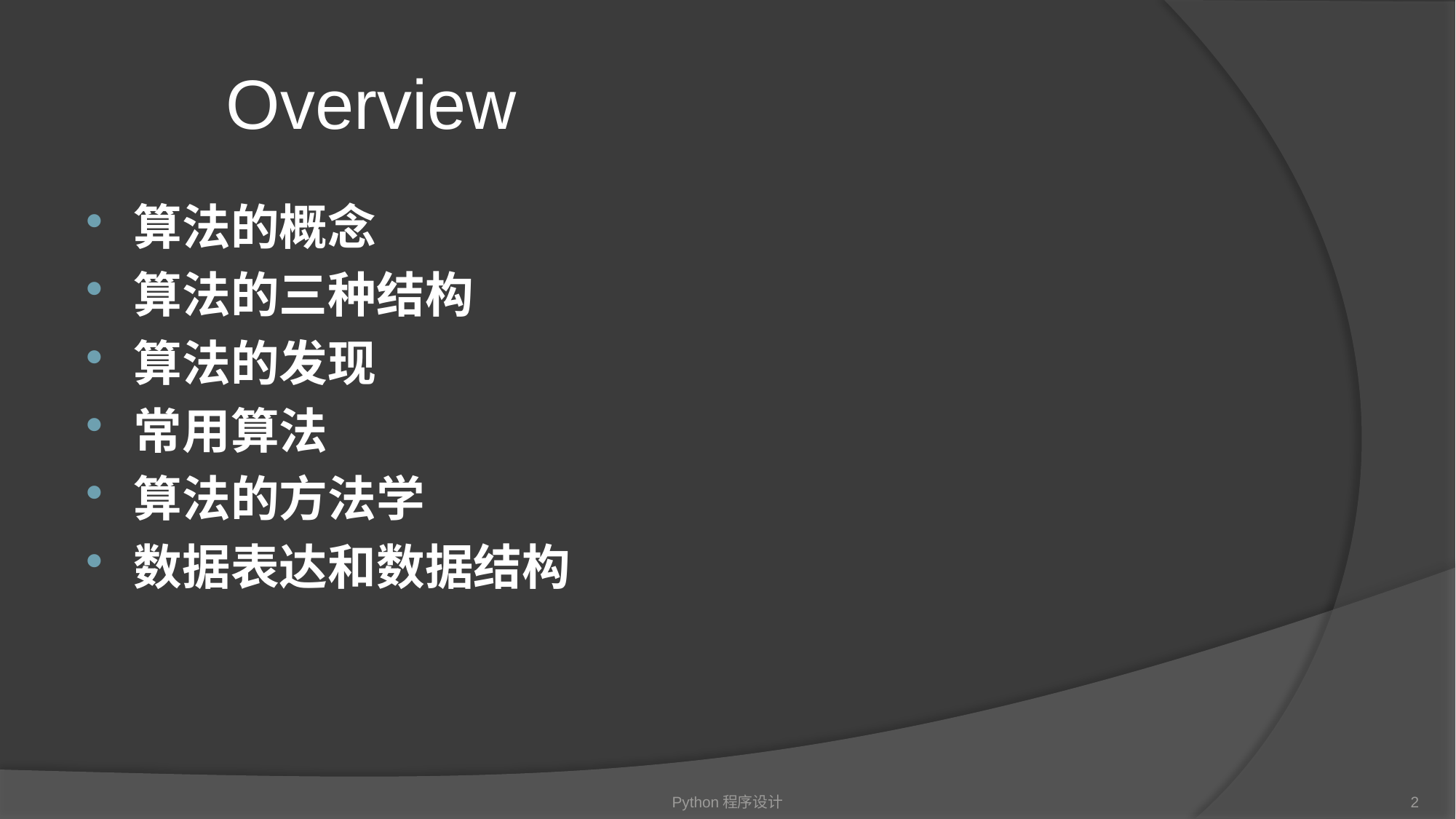

# Overview
算法的概念
算法的三种结构
算法的发现
常用算法
算法的方法学
数据表达和数据结构
Python程序设计
2